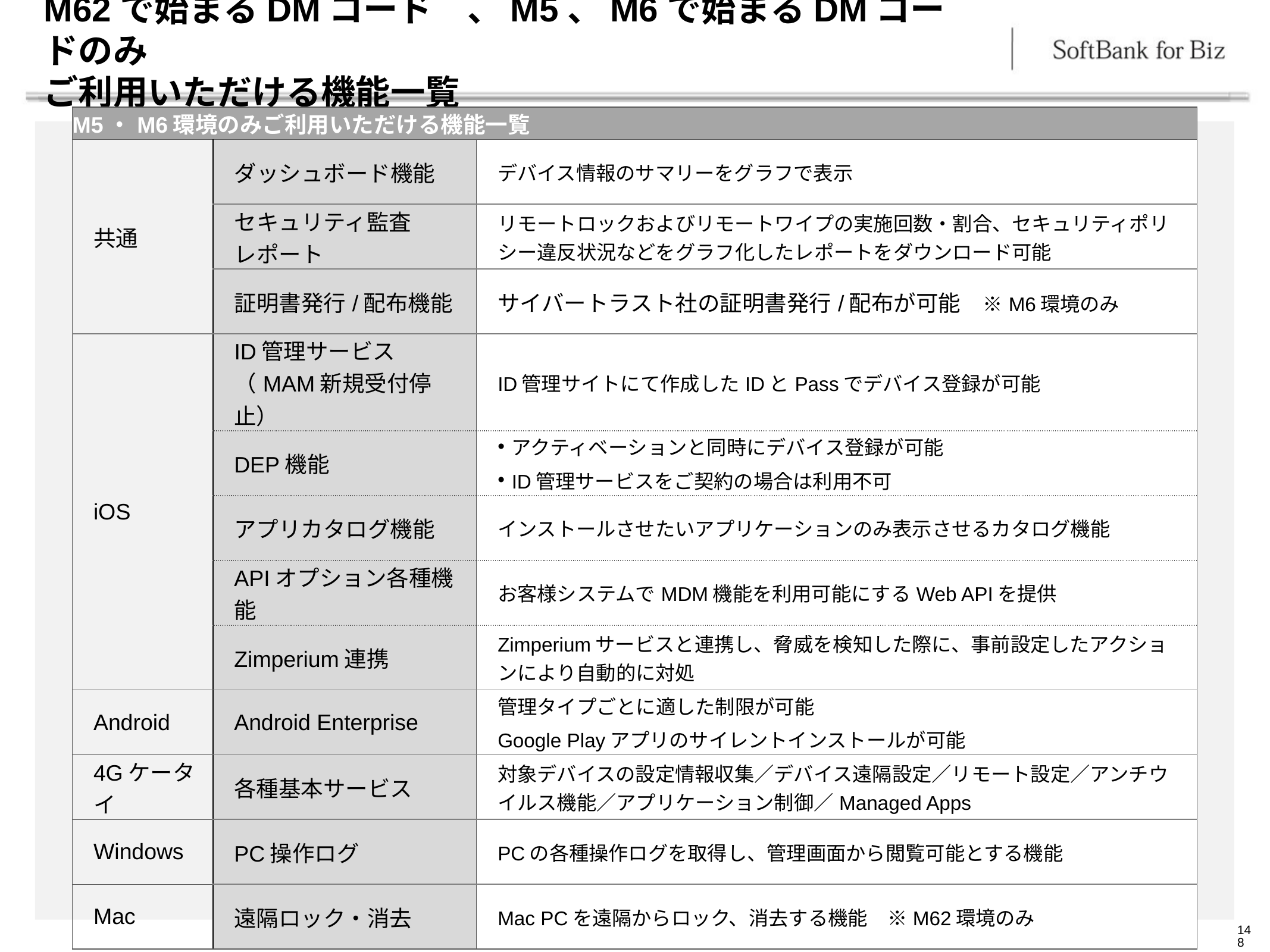

# M62で始まるDMコード　、M5、M6で始まるDMコードのみ ご利用いただける機能一覧
| M5・M6環境のみご利用いただける機能一覧 |  |  |
| --- | --- | --- |
| 共通 | ダッシュボード機能 | デバイス情報のサマリーをグラフで表示 |
|  | セキュリティ監査 レポート | リモートロックおよびリモートワイプの実施回数・割合、セキュリティポリシー違反状況などをグラフ化したレポートをダウンロード可能 |
|  | 証明書発行/配布機能 | サイバートラスト社の証明書発行/配布が可能　※M6環境のみ |
| iOS | ID管理サービス （MAM新規受付停止） | ID管理サイトにて作成したIDとPassでデバイス登録が可能 |
|  | DEP機能 | アクティベーションと同時にデバイス登録が可能 ID管理サービスをご契約の場合は利用不可 |
|  | アプリカタログ機能 | インストールさせたいアプリケーションのみ表示させるカタログ機能 |
|  | APIオプション各種機能 | お客様システムでMDM機能を利用可能にするWeb APIを提供 |
|  | Zimperium連携 | Zimperiumサービスと連携し、脅威を検知した際に、事前設定したアクションにより自動的に対処 |
| Android | Android Enterprise | 管理タイプごとに適した制限が可能 Google Playアプリのサイレントインストールが可能 |
| 4Gケータイ | 各種基本サービス | 対象デバイスの設定情報収集／デバイス遠隔設定／リモート設定／アンチウイルス機能／アプリケーション制御／Managed Apps |
| Windows | PC操作ログ | PCの各種操作ログを取得し、管理画面から閲覧可能とする機能 |
| Mac | 遠隔ロック・消去 | Mac PCを遠隔からロック、消去する機能　※M62環境のみ |
148